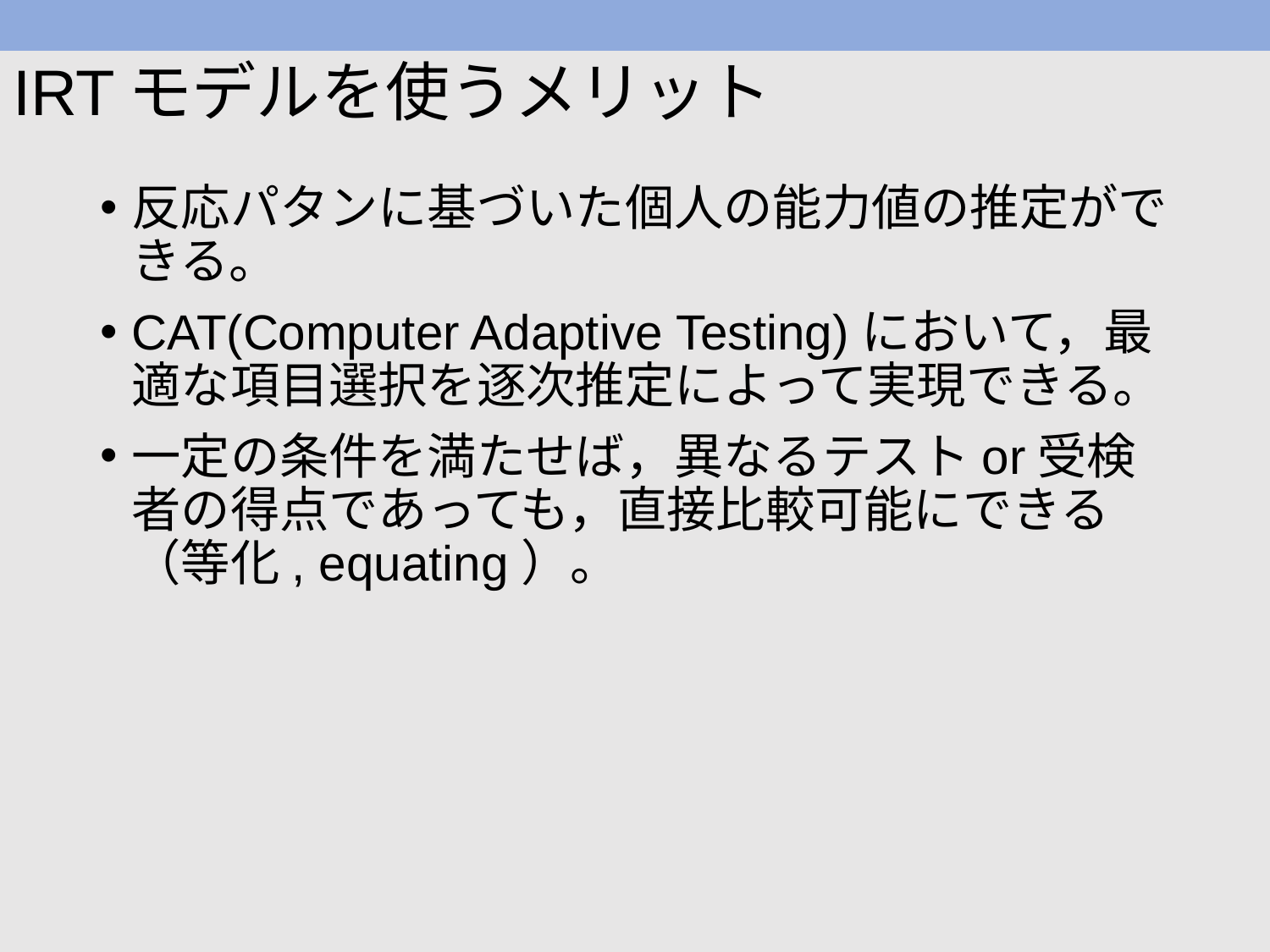

# IRTモデルを使うメリット
反応パタンに基づいた個人の能力値の推定ができる。
CAT(Computer Adaptive Testing)において，最適な項目選択を逐次推定によって実現できる。
一定の条件を満たせば，異なるテストor受検者の得点であっても，直接比較可能にできる（等化, equating）。